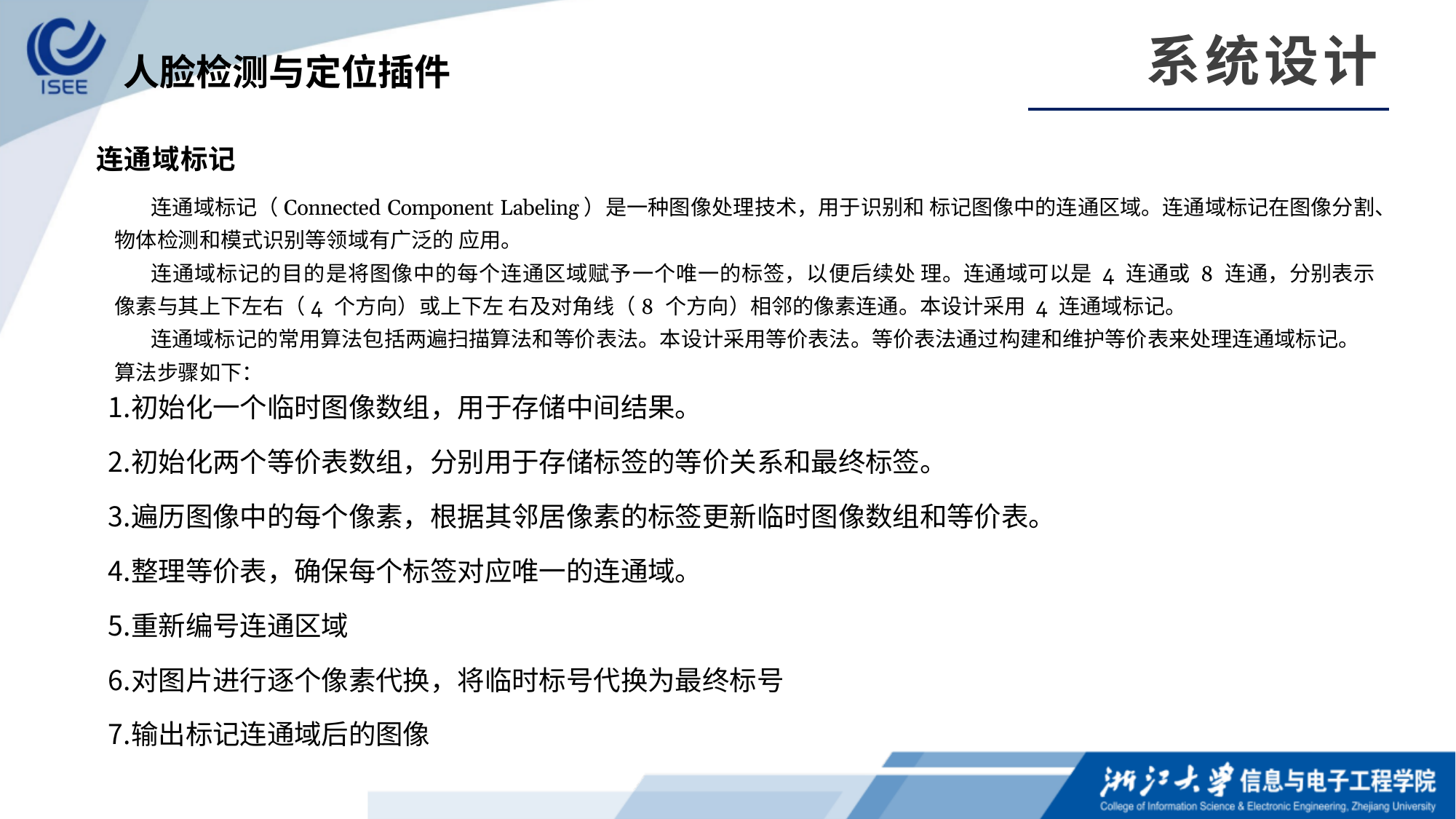

系统设计
人脸检测与定位插件
连通域标记
连通域标记（Connected Component Labeling）是一种图像处理技术，用于识别和 标记图像中的连通区域。连通域标记在图像分割、物体检测和模式识别等领域有广泛的 应用。
连通域标记的目的是将图像中的每个连通区域赋予一个唯一的标签，以便后续处 理。连通域可以是 4 连通或 8 连通，分别表示像素与其上下左右（4 个方向）或上下左 右及对角线（8 个方向）相邻的像素连通。本设计采用 4 连通域标记。
连通域标记的常用算法包括两遍扫描算法和等价表法。本设计采用等价表法。等价表法通过构建和维护等价表来处理连通域标记。算法步骤如下：
初始化一个临时图像数组，用于存储中间结果。
初始化两个等价表数组，分别用于存储标签的等价关系和最终标签。
遍历图像中的每个像素，根据其邻居像素的标签更新临时图像数组和等价表。
整理等价表，确保每个标签对应唯一的连通域。
重新编号连通区域
对图片进行逐个像素代换，将临时标号代换为最终标号
输出标记连通域后的图像